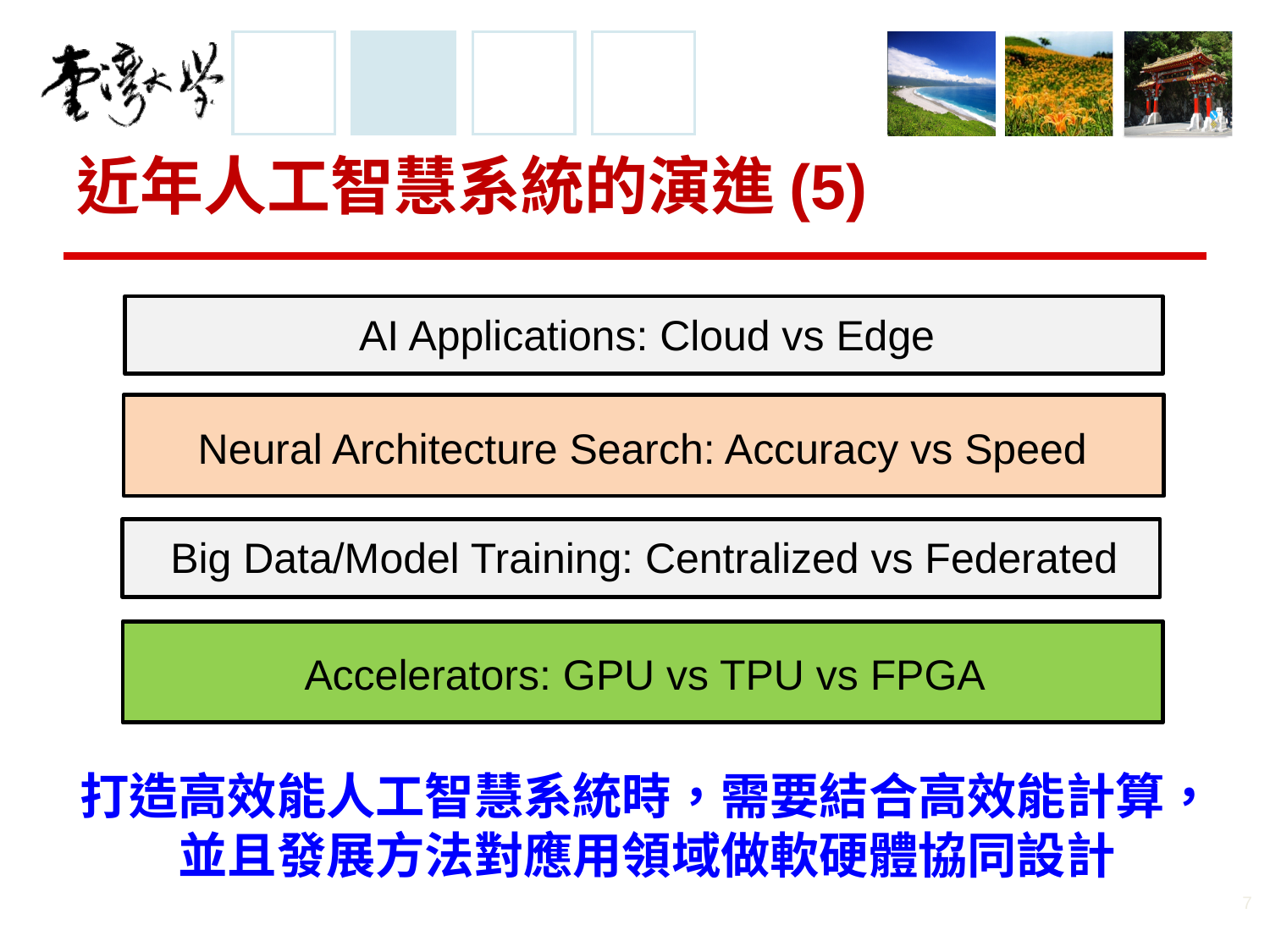

# 近年人工智慧系統的演進(5)

AI Applications: Cloud vs Edge

Neural Architecture Search: Accuracy vs Speed

Big Data/Model Training: Centralized vs Federated

Accelerators: GPU vs TPU vs FPGA
打造高效能人工智慧系統時，需要結合高效能計算，
並且發展方法對應用領域做軟硬體協同設計
7